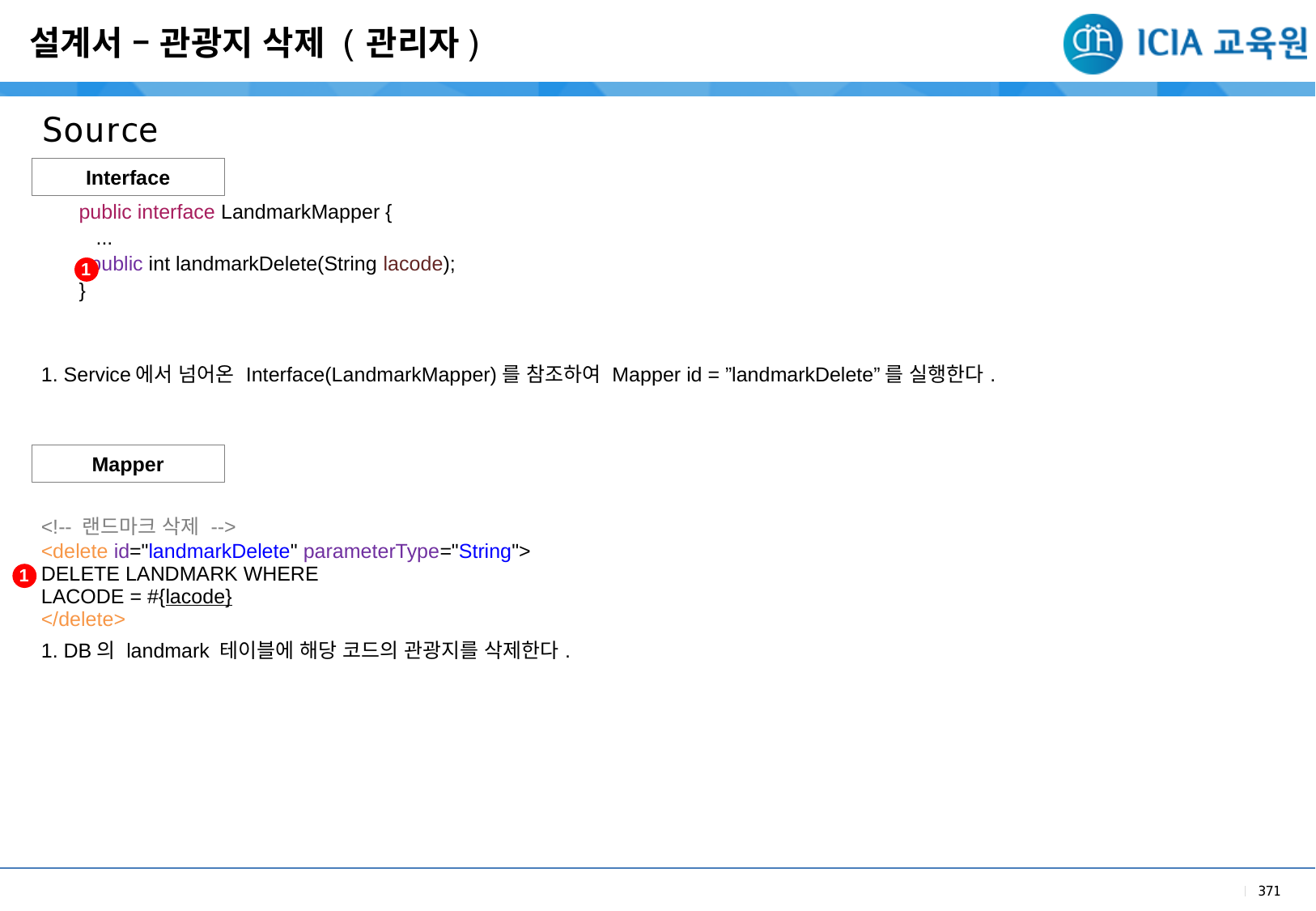

설계서 – 관광지 삭제 (관리자)
Source
Interface
| public interface LandmarkMapper { ... public int landmarkDelete(String lacode); } |
| --- |
| 1. Service에서 넘어온 Interface(LandmarkMapper)를 참조하여 Mapper id = ”landmarkDelete”를 실행한다. |
1

Mapper
| <!-- 랜드마크 삭제 --> <delete id="landmarkDelete" parameterType="String"> DELETE LANDMARK WHERE LACODE = #{lacode} </delete> |
| --- |
| 1. DB의 landmark 테이블에 해당 코드의 관광지를 삭제한다. |
1